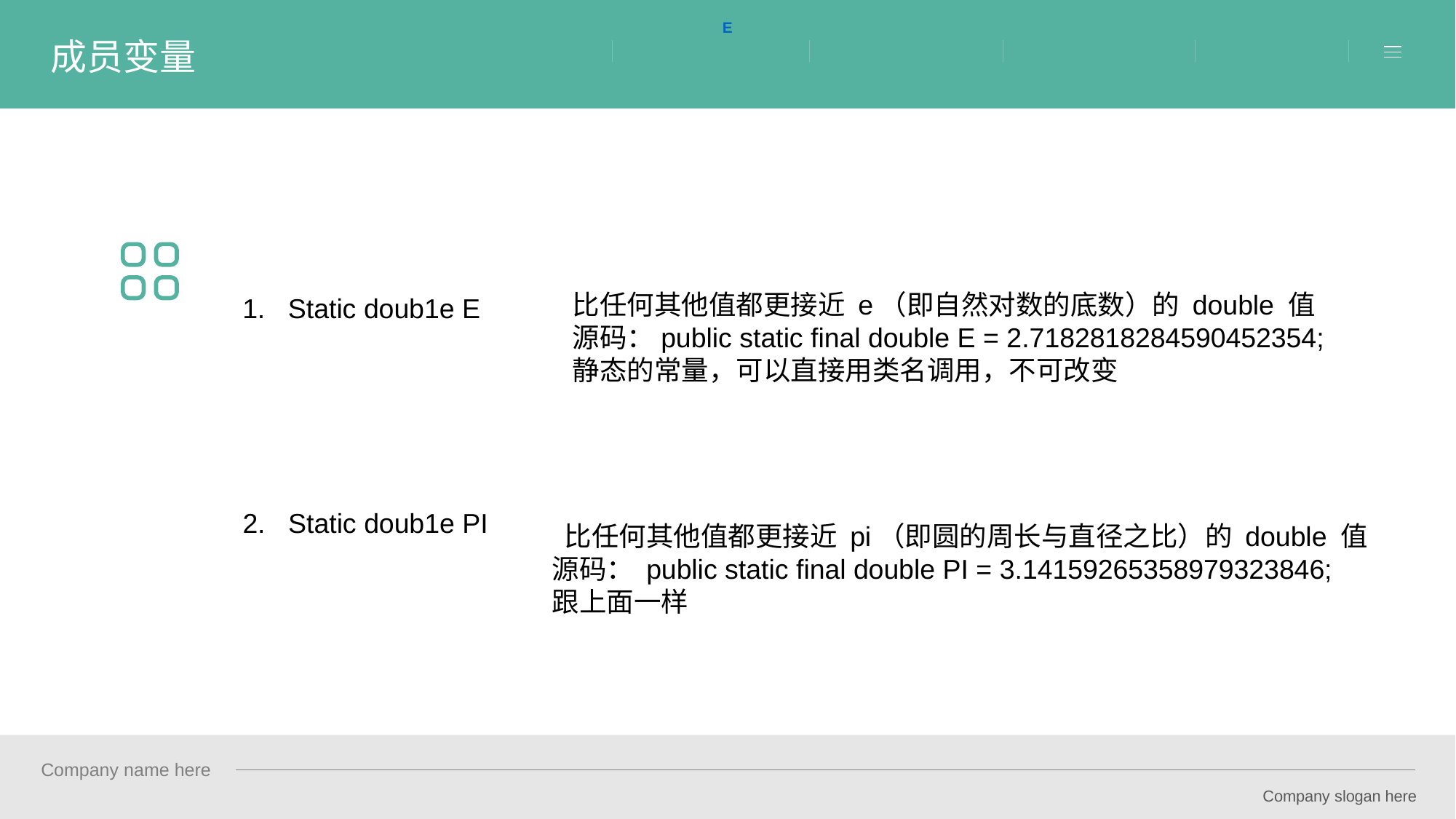

E
成员变量

比任何其他值都更接近 e（即自然对数的底数）的 double 值
源码：public static final double E = 2.7182818284590452354;
静态的常量，可以直接用类名调用，不可改变
1.   Static doub1e E
2.   Static doub1e PI
 比任何其他值都更接近 pi（即圆的周长与直径之比）的 double 值
源码： public static final double PI = 3.14159265358979323846;
跟上面一样

Company name here
Company slogan here